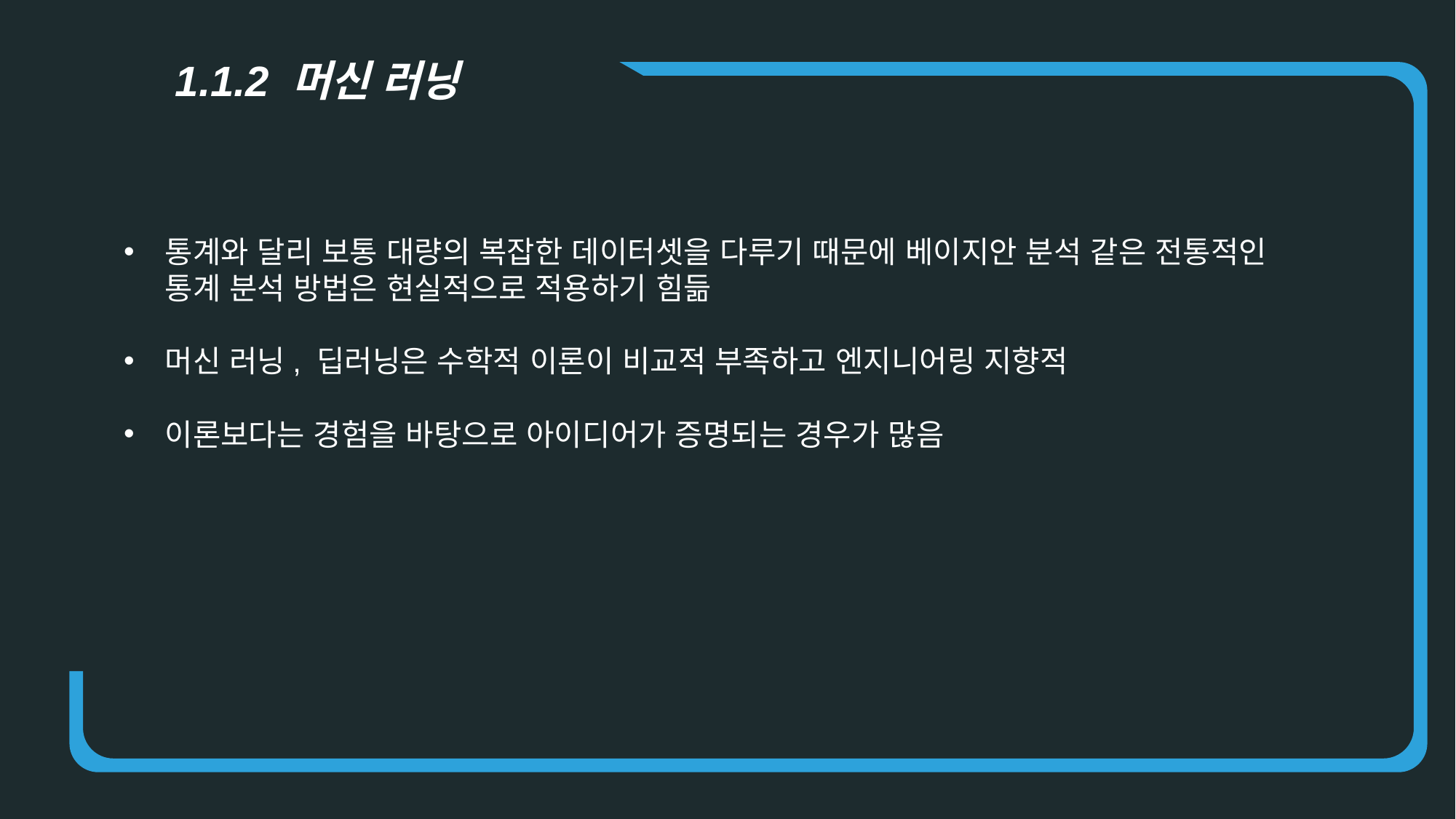

1.1.2 머신 러닝

통계와 달리 보통 대량의 복잡한 데이터셋을 다루기 때문에 베이지안 분석 같은 전통적인 통계 분석 방법은 현실적으로 적용하기 힘듦

머신 러닝, 딥러닝은 수학적 이론이 비교적 부족하고 엔지니어링 지향적

이론보다는 경험을 바탕으로 아이디어가 증명되는 경우가 많음